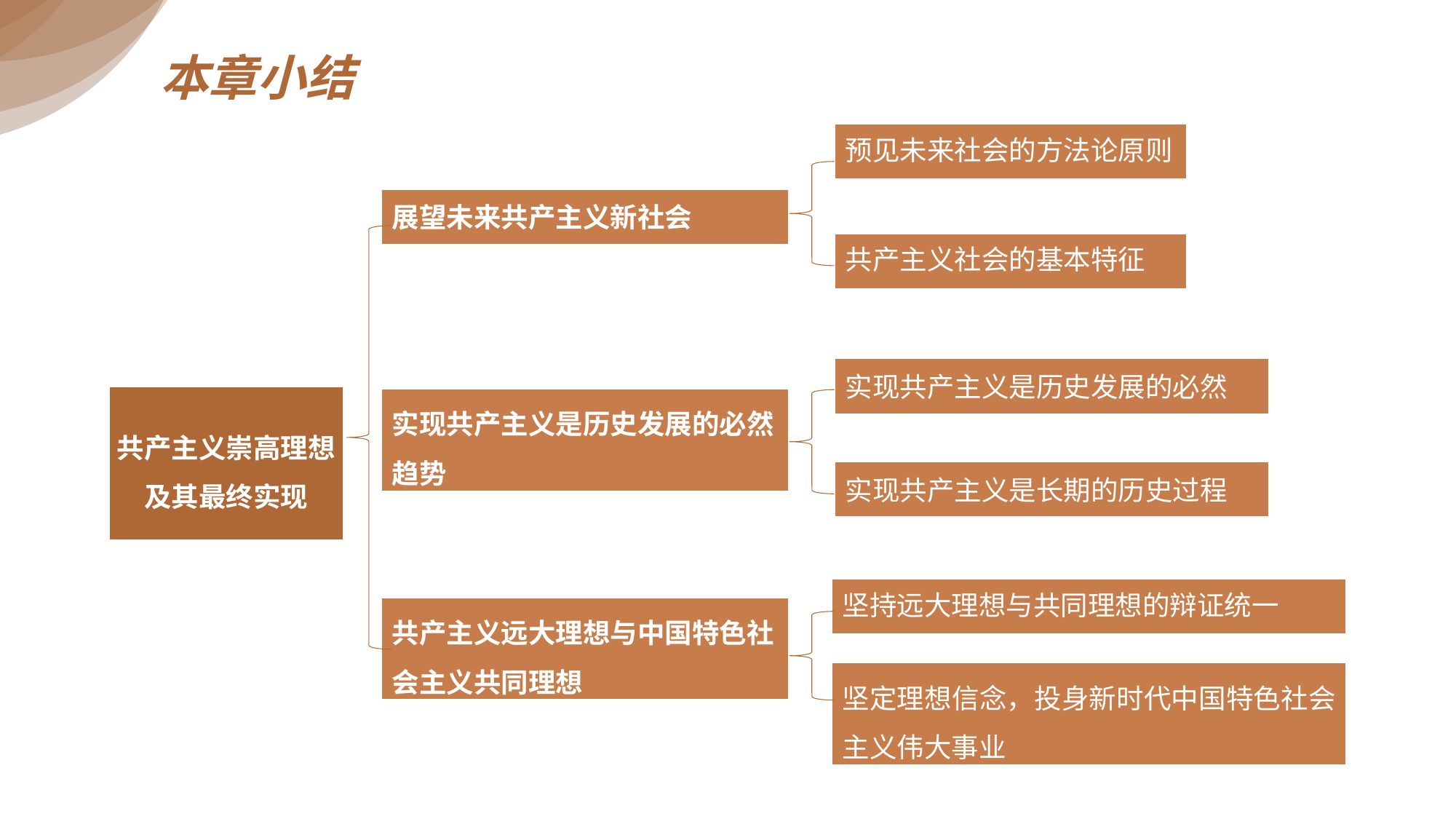

本章小结
本章小结
预见未来社会的方法论原则

展望未来共产主义新社会

共产主义社会的基本特征
实现共产主义是历史发展的必然
共产主义崇高理想及其最终实现
实现共产主义是历史发展的必然趋势

实现共产主义是长期的历史过程
坚持远大理想与共同理想的辩证统一
共产主义远大理想与中国特色社会主义共同理想

坚定理想信念，投身新时代中国特色社会主义伟大事业